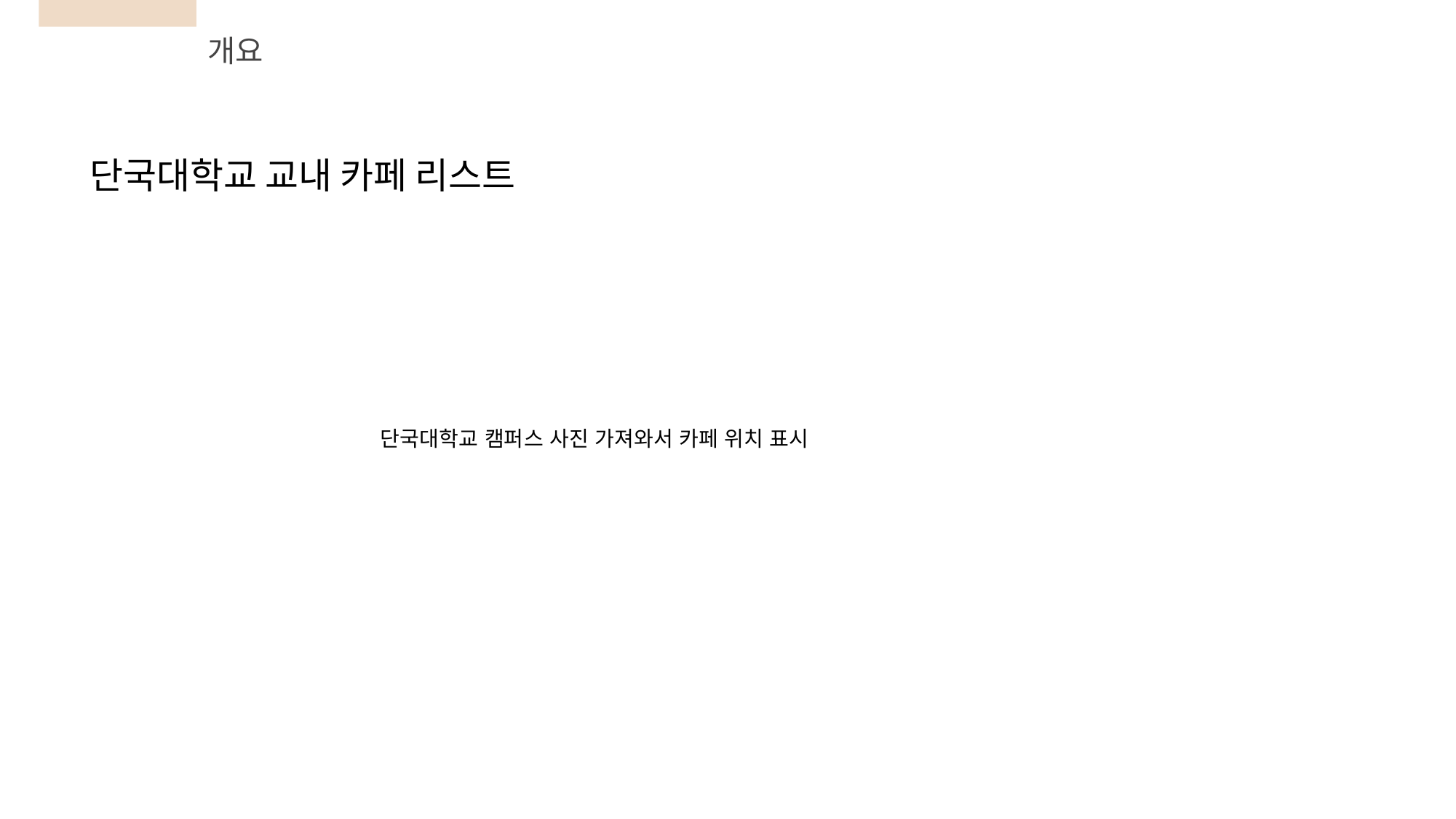

개요

단국대학교 교내 카페 리스트
단국대학교 캠퍼스 사진 가져와서 카페 위치 표시